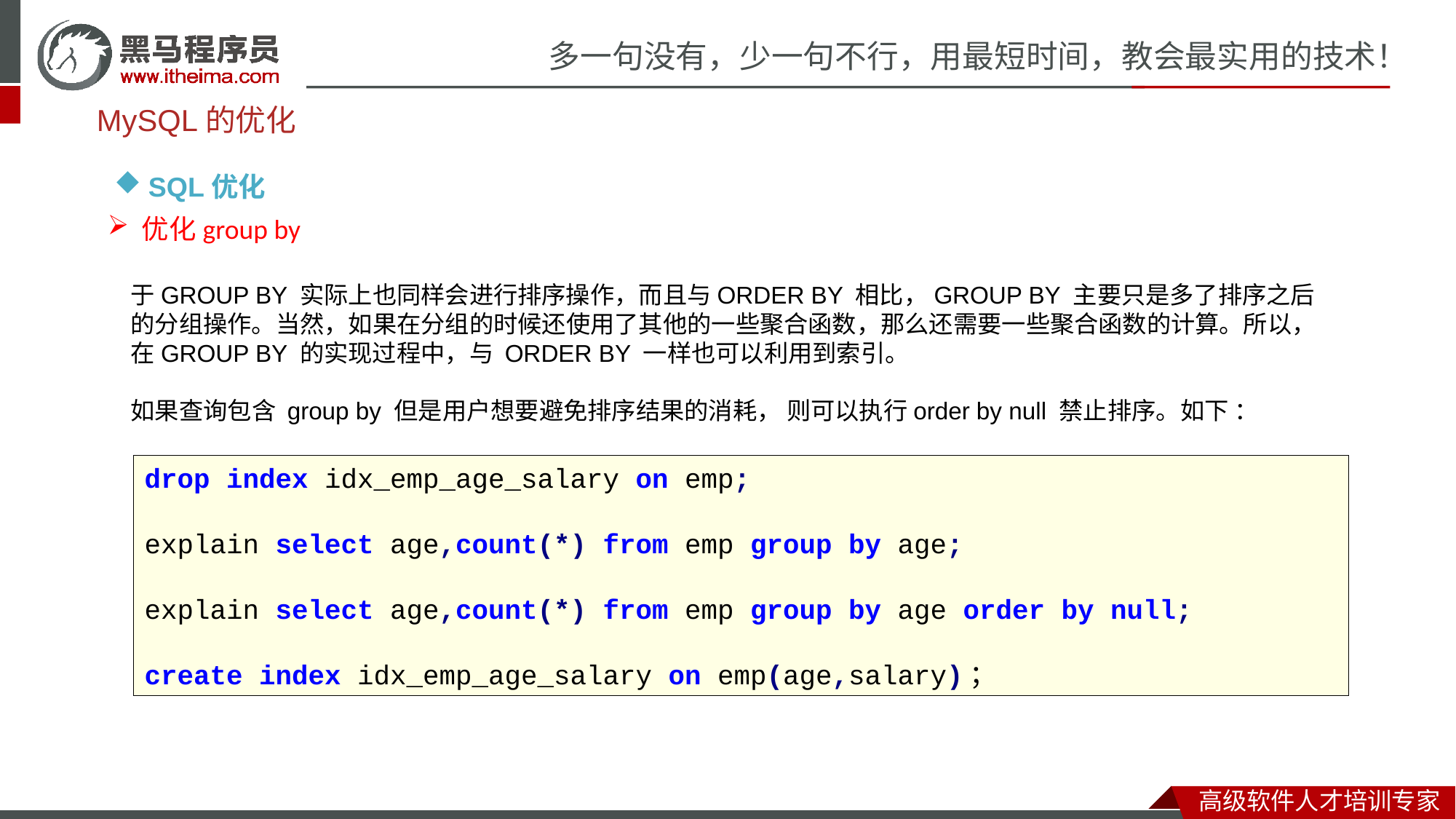

MySQL的优化
SQL优化
优化group by
于GROUP BY 实际上也同样会进行排序操作，而且与ORDER BY 相比，GROUP BY 主要只是多了排序之后的分组操作。当然，如果在分组的时候还使用了其他的一些聚合函数，那么还需要一些聚合函数的计算。所以，在GROUP BY 的实现过程中，与 ORDER BY 一样也可以利用到索引。

如果查询包含 group by 但是用户想要避免排序结果的消耗， 则可以执行order by null 禁止排序。如下 ：
drop index idx_emp_age_salary on emp;

explain select age,count(*) from emp group by age;

explain select age,count(*) from emp group by age order by null;

create index idx_emp_age_salary on emp(age,salary)；